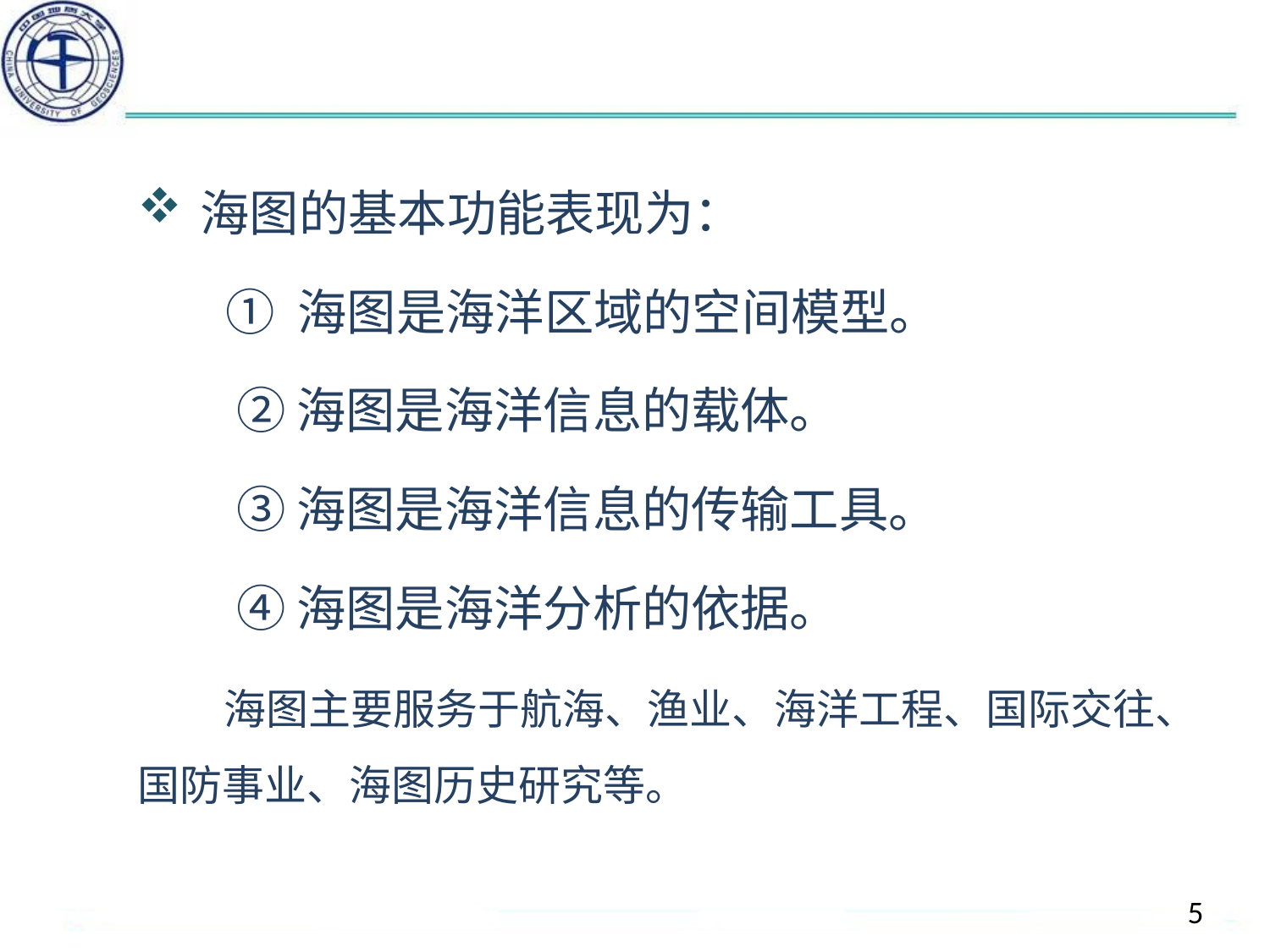

#
海图的基本功能表现为：
        ① 海图是海洋区域的空间模型。
　　② 海图是海洋信息的载体。
　　③ 海图是海洋信息的传输工具。
　　④ 海图是海洋分析的依据。
        海图主要服务于航海、渔业、海洋工程、国际交往、国防事业、海图历史研究等。

5